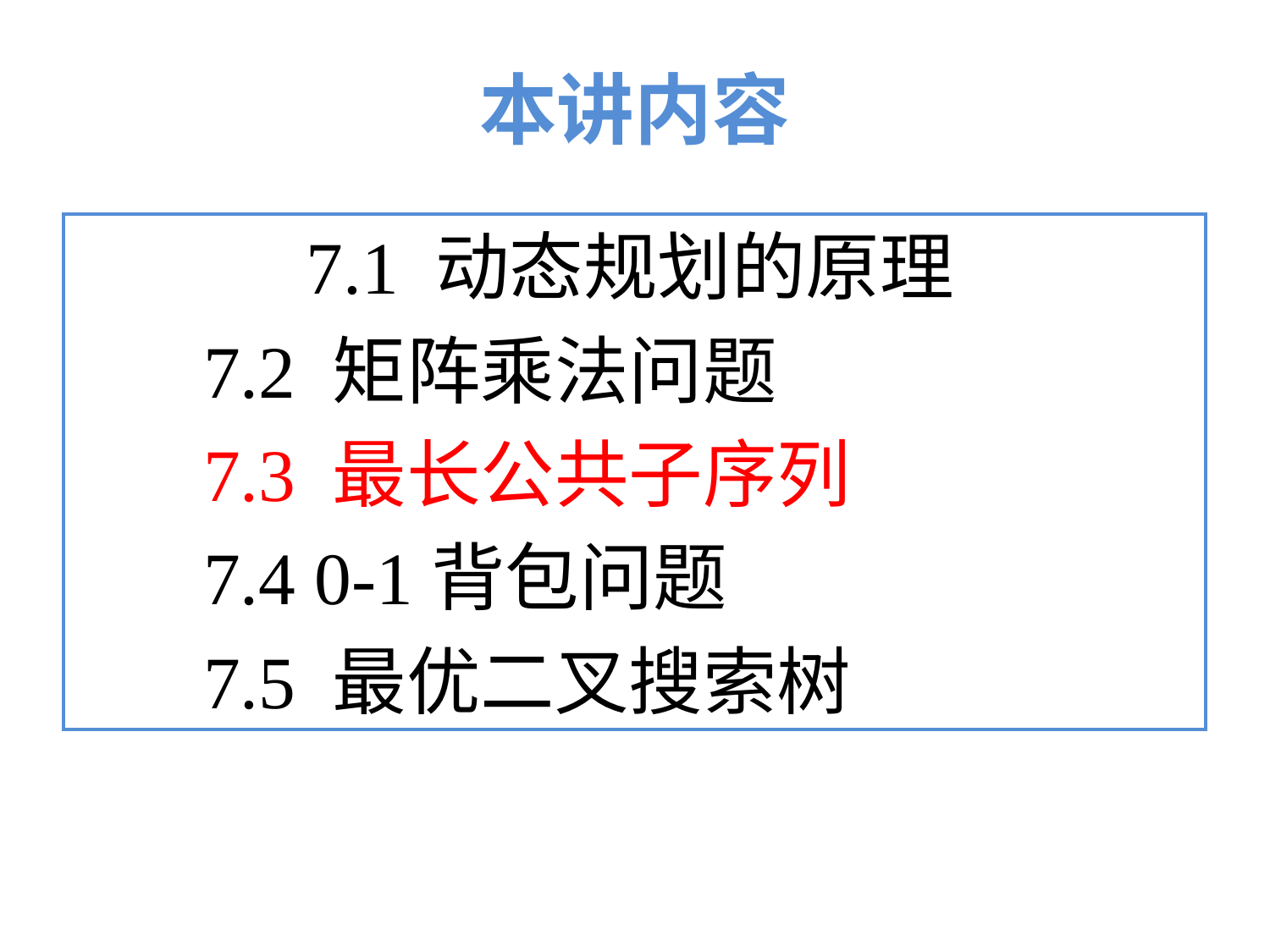

本讲内容
		7.1 动态规划的原理
	7.2 矩阵乘法问题
7.3 最长公共子序列
7.4 0-1背包问题
7.5 最优二叉搜索树
29